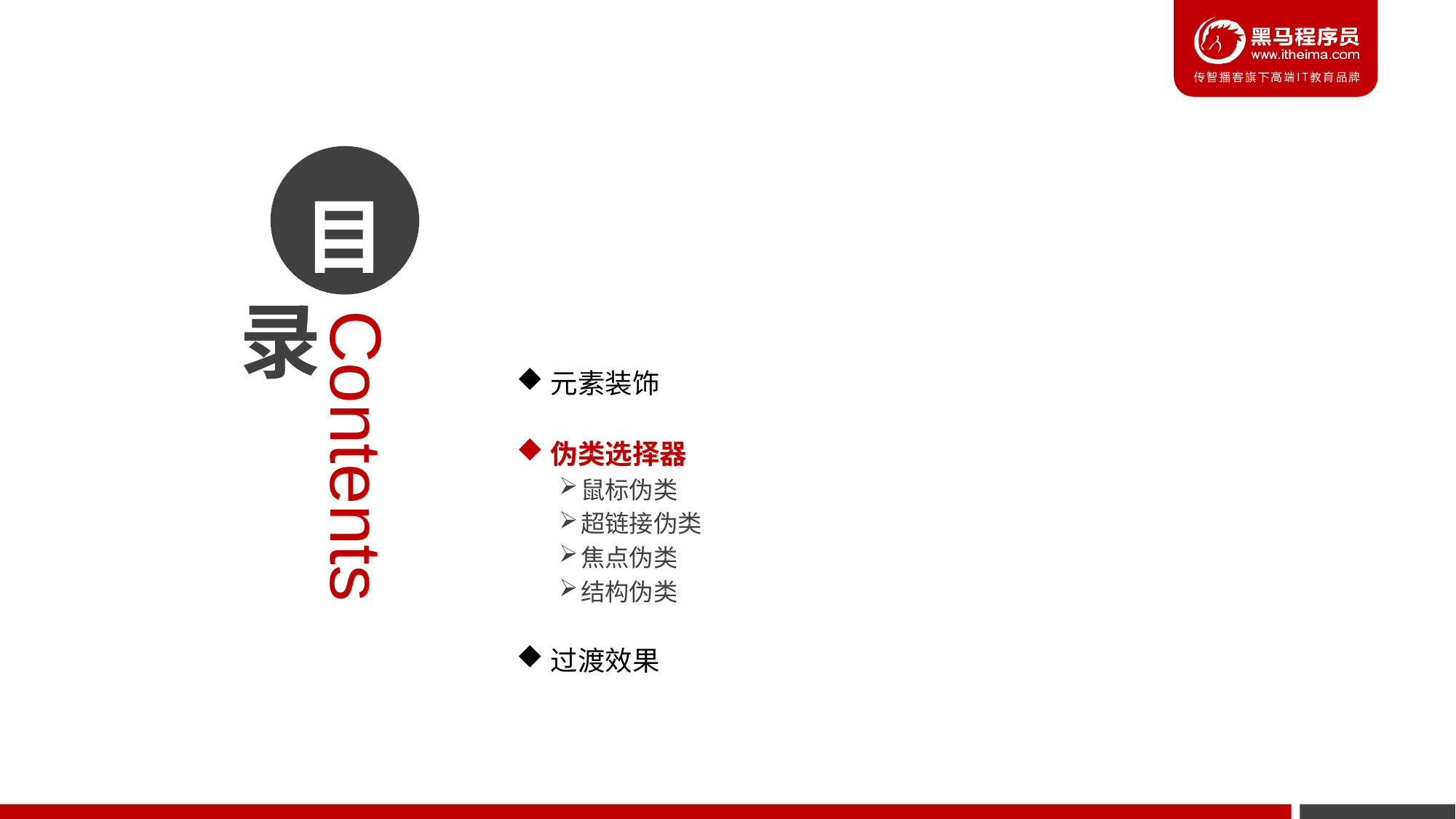

元素装饰
伪类选择器
鼠标伪类
超链接伪类
焦点伪类
结构伪类
过渡效果